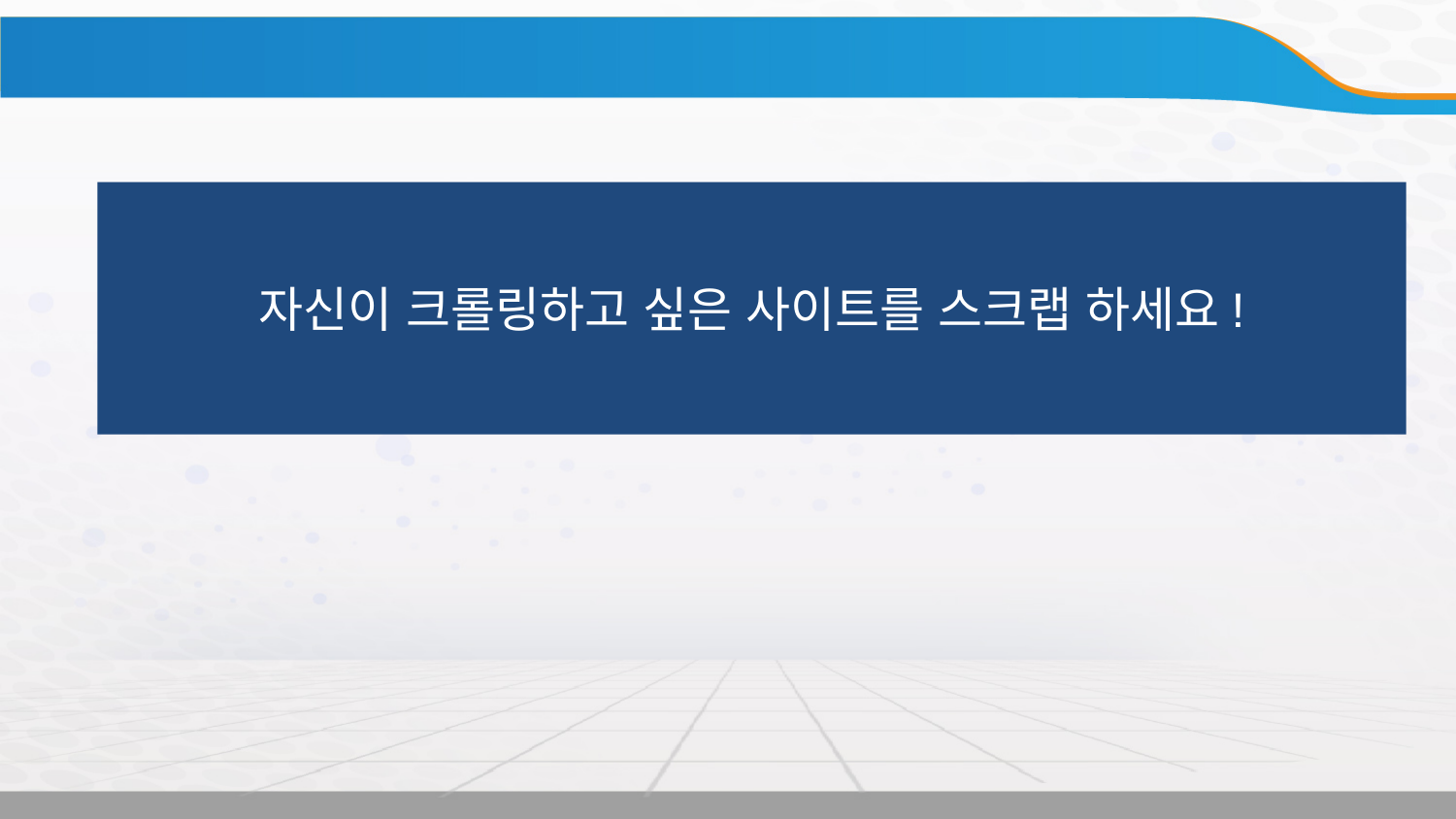

실습-Step Up Final
자신이 크롤링하고 싶은 사이트를 스크랩 하세요!